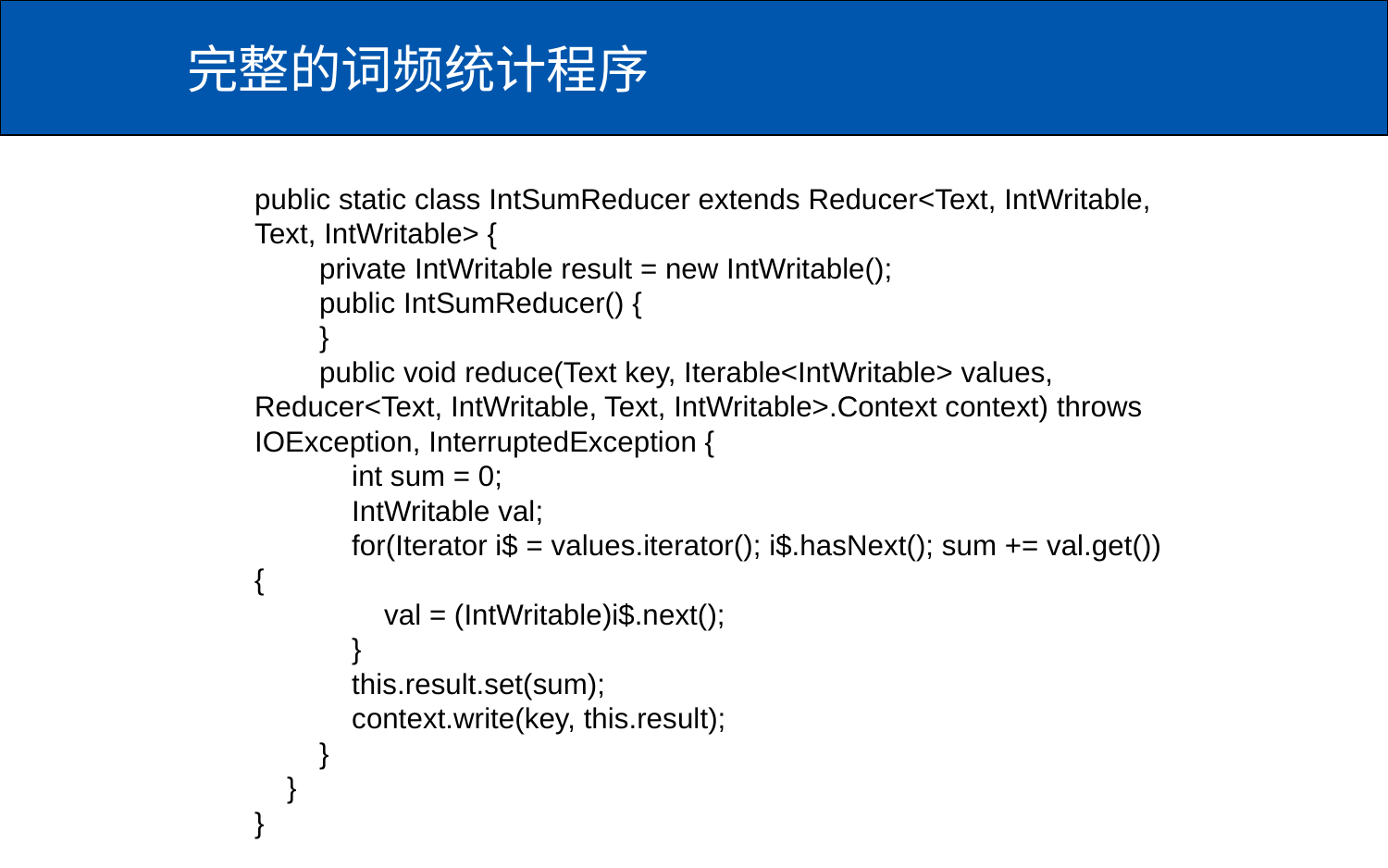

# 完整的词频统计程序
public static class IntSumReducer extends Reducer<Text, IntWritable, Text, IntWritable> {
        private IntWritable result = new IntWritable();
        public IntSumReducer() {
        }
        public void reduce(Text key, Iterable<IntWritable> values, Reducer<Text, IntWritable, Text, IntWritable>.Context context) throws IOException, InterruptedException {
            int sum = 0;
            IntWritable val;
            for(Iterator i$ = values.iterator(); i$.hasNext(); sum += val.get()) {
                val = (IntWritable)i$.next();
            }
            this.result.set(sum);
            context.write(key, this.result);
        }
    }
}